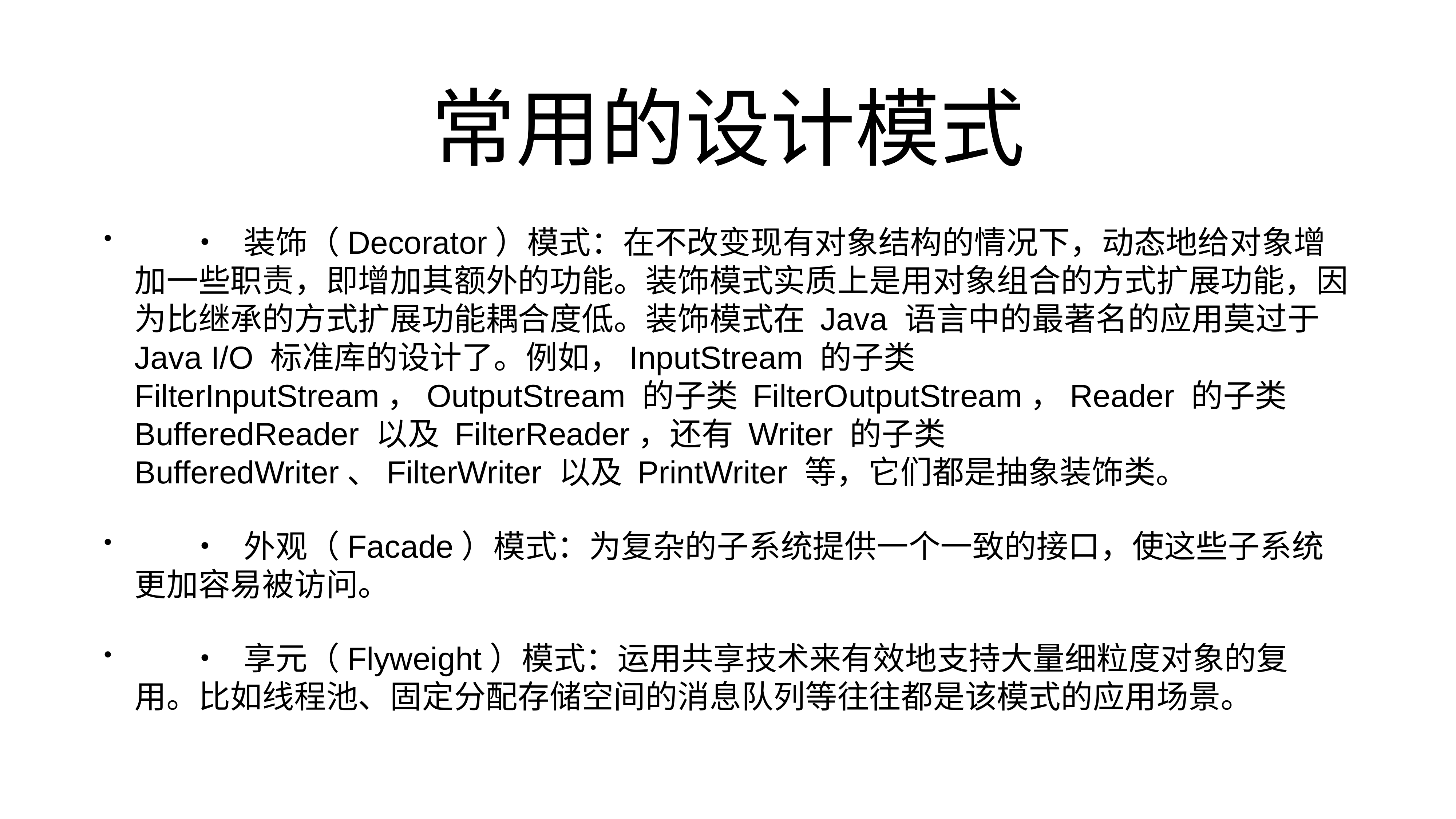

# 常用的设计模式
	•	装饰（Decorator）模式：在不改变现有对象结构的情况下，动态地给对象增加一些职责，即增加其额外的功能。装饰模式实质上是用对象组合的方式扩展功能，因为比继承的方式扩展功能耦合度低。装饰模式在 Java 语言中的最著名的应用莫过于 Java I/O 标准库的设计了。例如，InputStream 的子类 FilterInputStream，OutputStream 的子类 FilterOutputStream，Reader 的子类 BufferedReader 以及 FilterReader，还有 Writer 的子类 BufferedWriter、FilterWriter 以及 PrintWriter 等，它们都是抽象装饰类。
	•	外观（Facade）模式：为复杂的子系统提供一个一致的接口，使这些子系统更加容易被访问。
	•	享元（Flyweight）模式：运用共享技术来有效地支持大量细粒度对象的复用。比如线程池、固定分配存储空间的消息队列等往往都是该模式的应用场景。